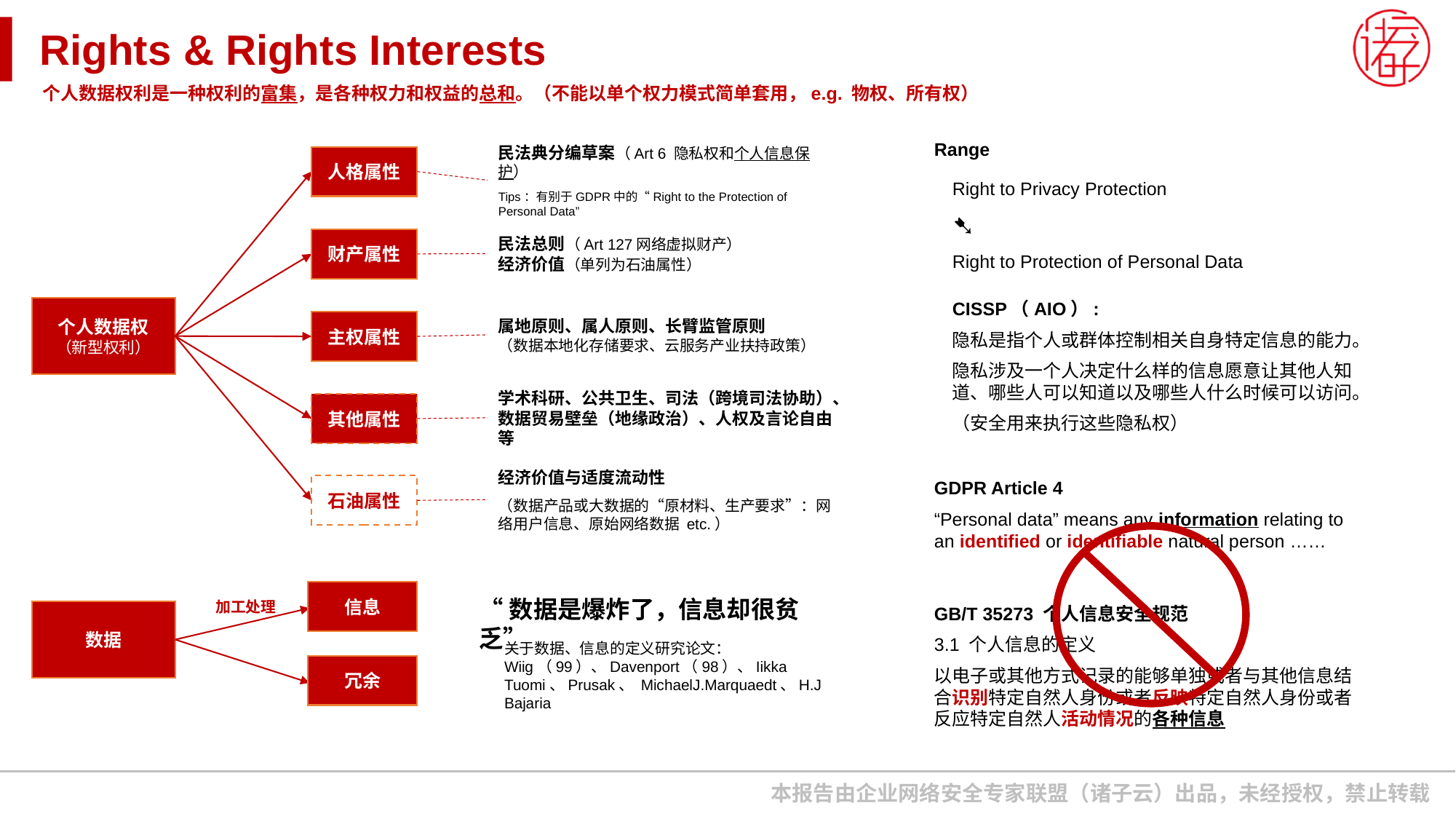

Rights & Rights Interests
个人数据权利是一种权利的富集，是各种权力和权益的总和。（不能以单个权力模式简单套用，e.g. 物权、所有权）
Range

民法典分编草案（Art 6 隐私权和个人信息保护）
Tips：有别于GDPR中的“Right to the Protection of Personal Data”
人格属性
Right to Privacy Protection
➷
Right to Protection of Personal Data
民法总则（Art 127网络虚拟财产）
经济价值（单列为石油属性）
财产属性
CISSP（AIO）:
隐私是指个人或群体控制相关自身特定信息的能力。
隐私涉及一个人决定什么样的信息愿意让其他人知道、哪些人可以知道以及哪些人什么时候可以访问。
（安全用来执行这些隐私权）
个人数据权
（新型权利）
属地原则、属人原则、长臂监管原则
（数据本地化存储要求、云服务产业扶持政策）
主权属性
学术科研、公共卫生、司法（跨境司法协助）、数据贸易壁垒（地缘政治）、人权及言论自由等
其他属性
经济价值与适度流动性
（数据产品或大数据的“原材料、生产要求”：网络用户信息、原始网络数据 etc.）
GDPR Article 4
“Personal data” means any information relating to an identified or identifiable natural person ……
石油属性

信息
“数据是爆炸了，信息却很贫乏”
关于数据、信息的定义研究论文：
Wiig（99）、Davenport（98）、Iikka Tuomi、Prusak、 MichaelJ.Marquaedt、H.J Bajaria
加工处理
GB/T 35273 个人信息安全规范
3.1 个人信息的定义
以电子或其他方式记录的能够单独或者与其他信息结合识别特定自然人身份或者反映特定自然人身份或者反应特定自然人活动情况的各种信息
数据
冗余